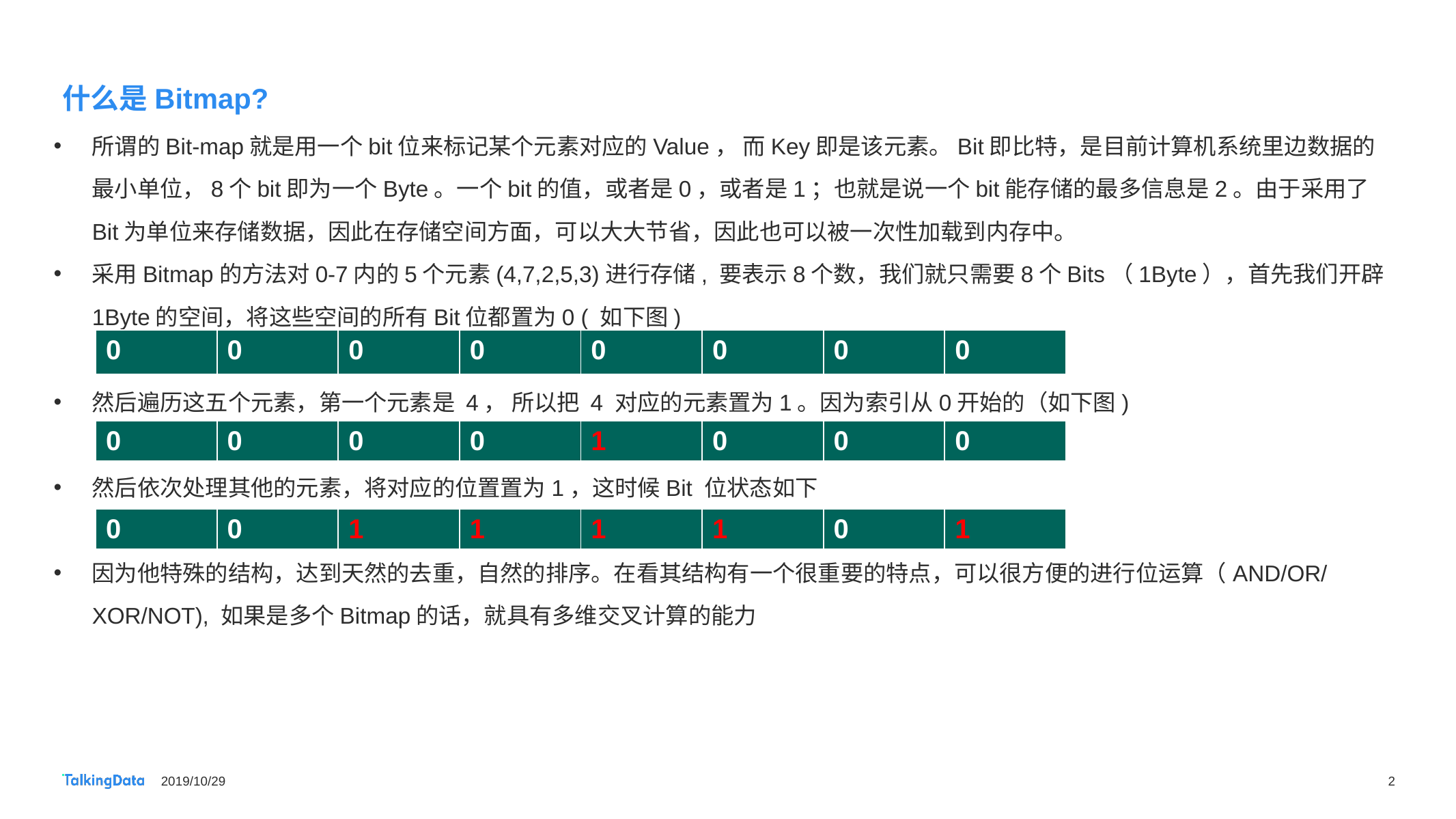

# 什么是Bitmap?
所谓的Bit-map就是用一个bit位来标记某个元素对应的Value， 而Key即是该元素。Bit即比特，是目前计算机系统里边数据的最小单位，8个bit即为一个Byte。一个bit的值，或者是0，或者是1；也就是说一个bit能存储的最多信息是2。由于采用了Bit为单位来存储数据，因此在存储空间方面，可以大大节省，因此也可以被一次性加载到内存中。
采用Bitmap的方法对0-7内的5个元素(4,7,2,5,3)进行存储, 要表示8个数，我们就只需要8个Bits（1Byte），首先我们开辟 1Byte的空间，将这些空间的所有Bit位都置为0 ( 如下图)

然后遍历这五个元素，第一个元素是 4， 所以把 4 对应的元素置为1。因为索引从0开始的（如下图)

然后依次处理其他的元素，将对应的位置置为1，这时候Bit 位状态如下

因为他特殊的结构，达到天然的去重，自然的排序。在看其结构有一个很重要的特点，可以很方便的进行位运算（AND/OR/XOR/NOT), 如果是多个Bitmap的话，就具有多维交叉计算的能力

| 0 | 0 | 0 | 0 | 0 | 0 | 0 | 0 |
| --- | --- | --- | --- | --- | --- | --- | --- |
| 0 | 0 | 0 | 0 | 1 | 0 | 0 | 0 |
| --- | --- | --- | --- | --- | --- | --- | --- |
| 0 | 0 | 1 | 1 | 1 | 1 | 0 | 1 |
| --- | --- | --- | --- | --- | --- | --- | --- |